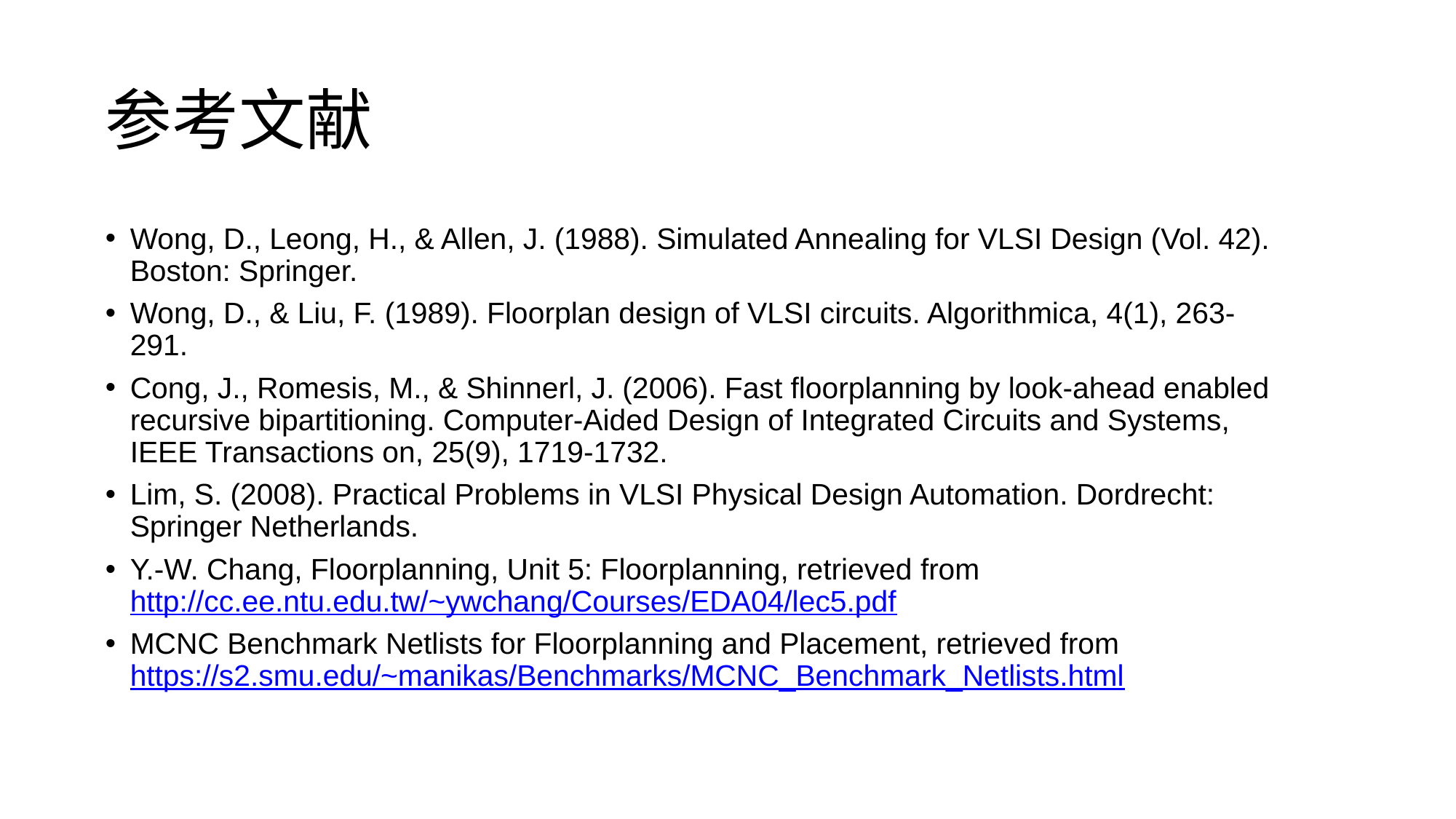

# 参考文献
Wong, D., Leong, H., & Allen, J. (1988). Simulated Annealing for VLSI Design (Vol. 42).
Boston: Springer.
Wong, D., & Liu, F. (1989). Floorplan design of VLSI circuits. Algorithmica, 4(1), 263-
291.
Cong, J., Romesis, M., & Shinnerl, J. (2006). Fast floorplanning by look-ahead enabled
recursive bipartitioning. Computer-Aided Design of Integrated Circuits and Systems,
IEEE Transactions on, 25(9), 1719-1732.
Lim, S. (2008). Practical Problems in VLSI Physical Design Automation. Dordrecht:
Springer Netherlands.
Y.-W. Chang, Floorplanning, Unit 5: Floorplanning, retrieved from
http://cc.ee.ntu.edu.tw/~ywchang/Courses/EDA04/lec5.pdf
MCNC Benchmark Netlists for Floorplanning and Placement, retrieved from
https://s2.smu.edu/~manikas/Benchmarks/MCNC_Benchmark_Netlists.html